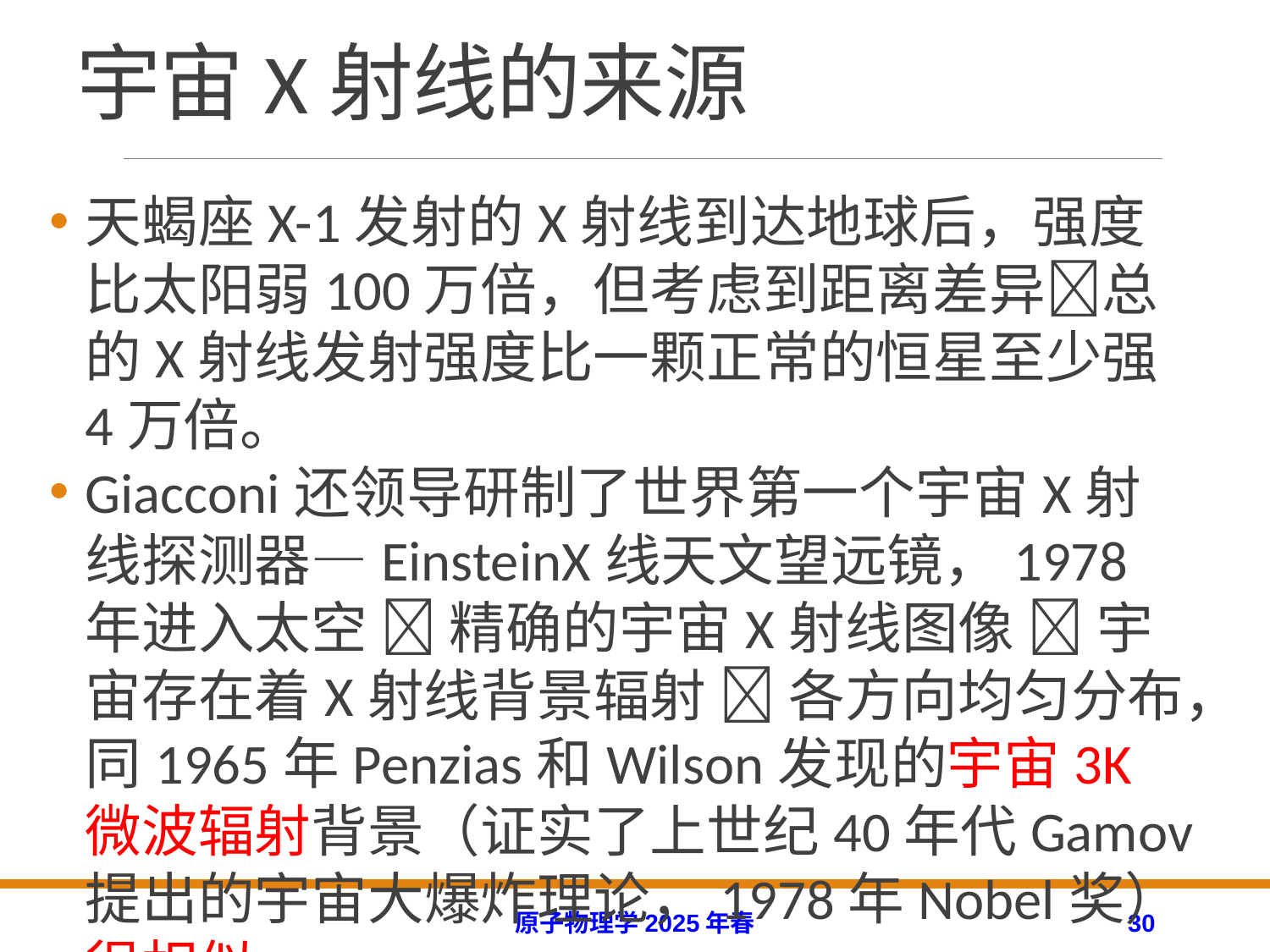

# 宇宙X射线的来源
天蝎座X-1发射的X射线到达地球后，强度比太阳弱100万倍，但考虑到距离差异⇒总的X射线发射强度比一颗正常的恒星至少强4万倍。
Giacconi还领导研制了世界第一个宇宙X射线探测器―EinsteinX线天文望远镜，1978年进入太空 ⇒ 精确的宇宙X射线图像 ⇒ 宇宙存在着X射线背景辐射 ⇒ 各方向均匀分布，同1965年Penzias和Wilson发现的宇宙3K微波辐射背景（证实了上世纪40年代Gamov提出的宇宙大爆炸理论，1978年Nobel奖）很相似。
原子物理学2025年春
30